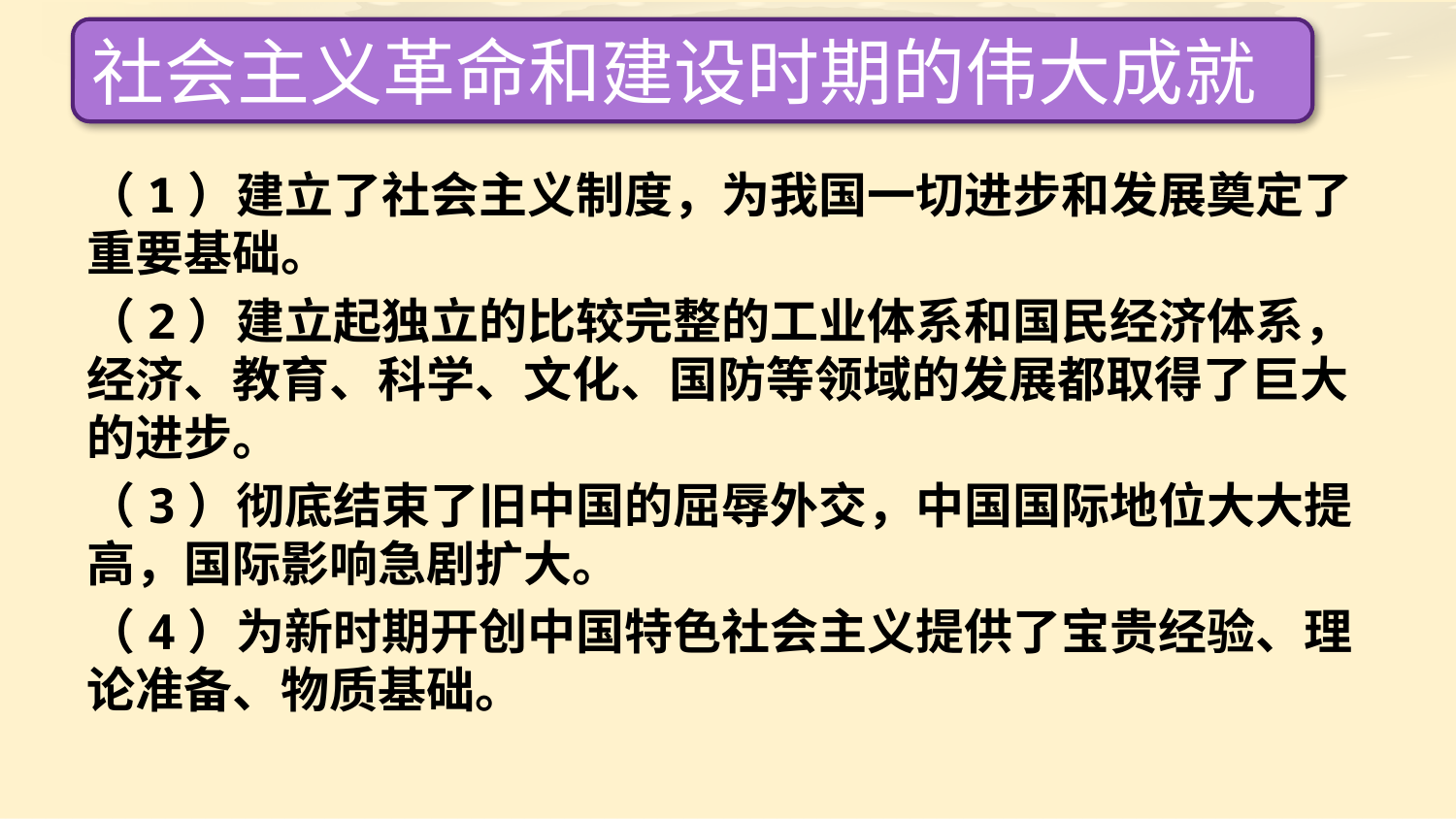

社会主义革命和建设时期的伟大成就
（1）建立了社会主义制度，为我国一切进步和发展奠定了重要基础。
（2）建立起独立的比较完整的工业体系和国民经济体系，经济、教育、科学、文化、国防等领域的发展都取得了巨大的进步。
（3）彻底结束了旧中国的屈辱外交，中国国际地位大大提高，国际影响急剧扩大。
（4）为新时期开创中国特色社会主义提供了宝贵经验、理论准备、物质基础。